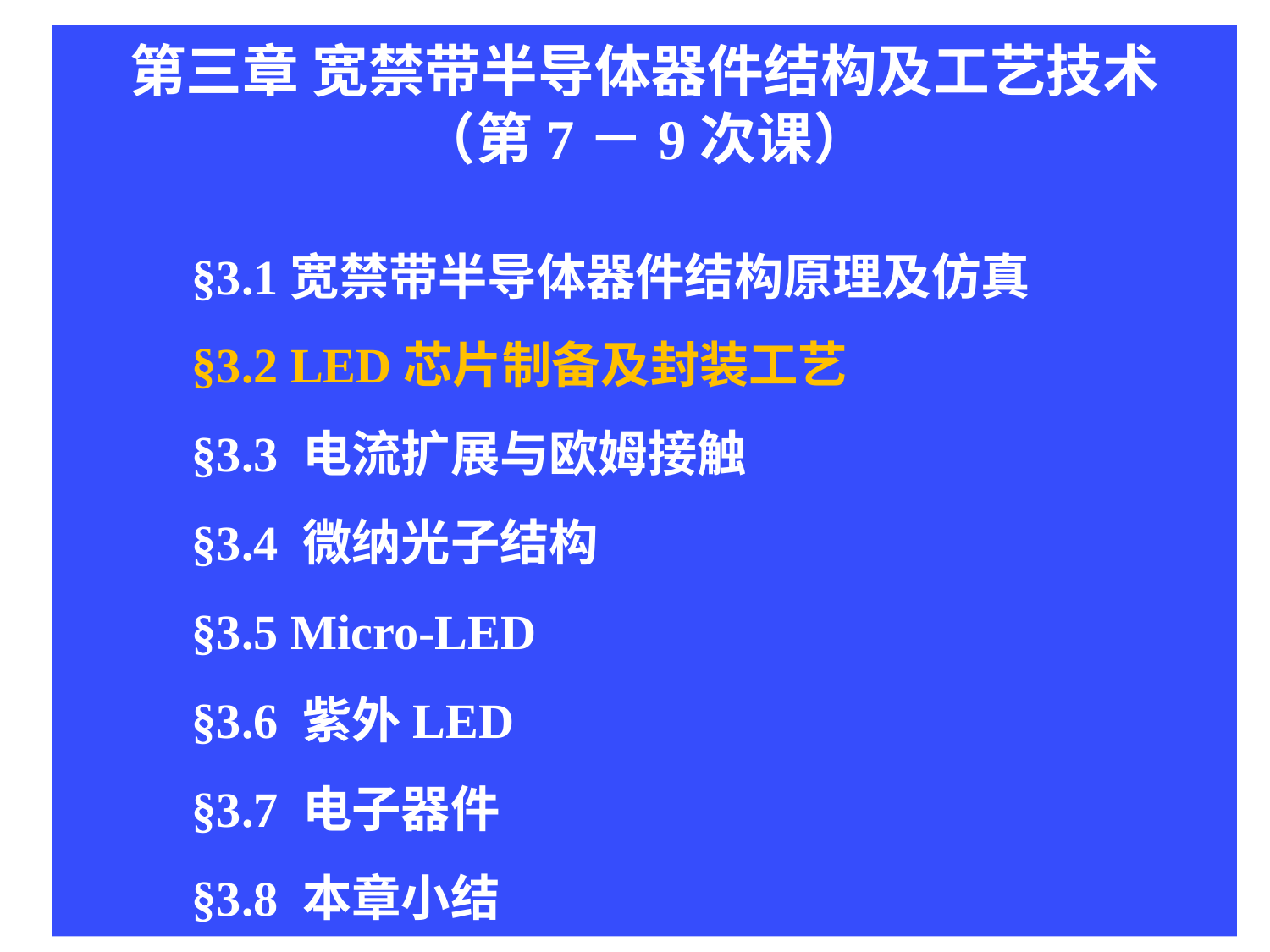

第三章 宽禁带半导体器件结构及工艺技术
（第7－9次课）
 	§3.1宽禁带半导体器件结构原理及仿真
 	§3.2 LED芯片制备及封装工艺
	§3.3 电流扩展与欧姆接触
 	§3.4 微纳光子结构
	§3.5 Micro-LED
 	§3.6 紫外LED
 	§3.7 电子器件
 	§3.8 本章小结
69